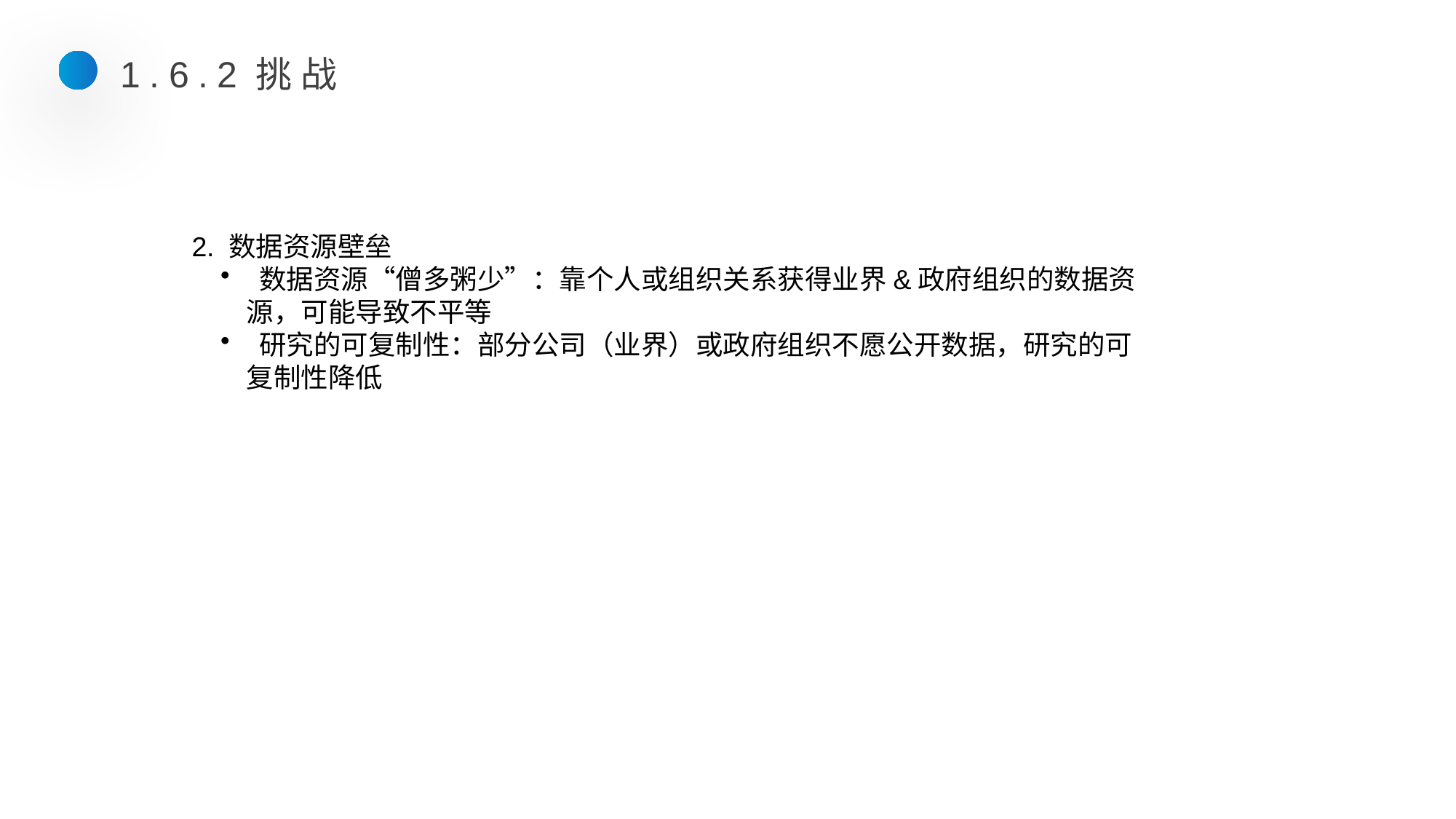

1.6.2挑战

2. 数据资源壁垒
 数据资源“僧多粥少”：靠个人或组织关系获得业界&政府组织的数据资源，可能导致不平等
 研究的可复制性：部分公司（业界）或政府组织不愿公开数据，研究的可复制性降低